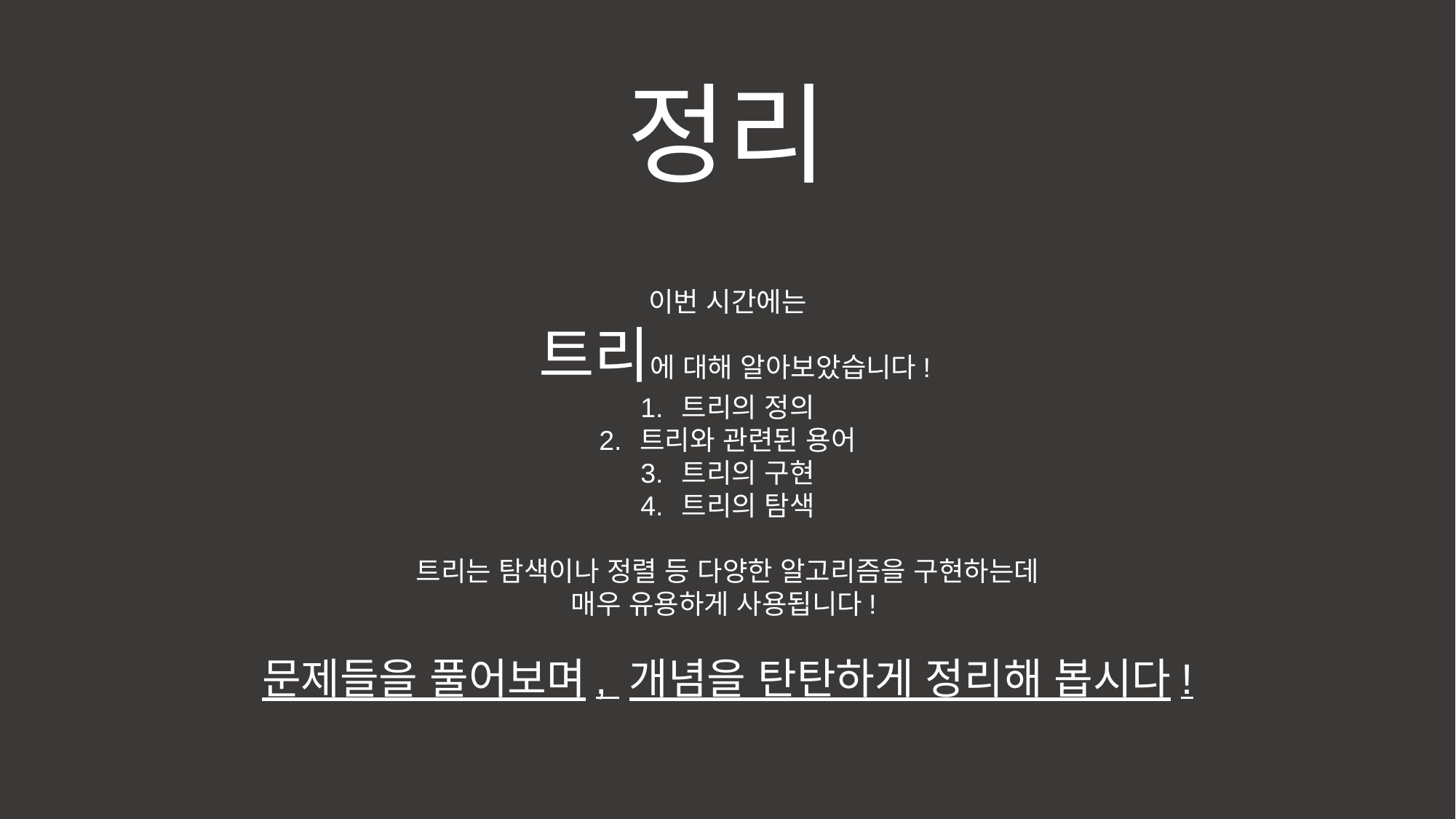

정리
이번 시간에는
 트리에 대해 알아보았습니다!
트리의 정의
트리와 관련된 용어
트리의 구현
트리의 탐색

트리는 탐색이나 정렬 등 다양한 알고리즘을 구현하는데
매우 유용하게 사용됩니다!

문제들을 풀어보며, 개념을 탄탄하게 정리해 봅시다!